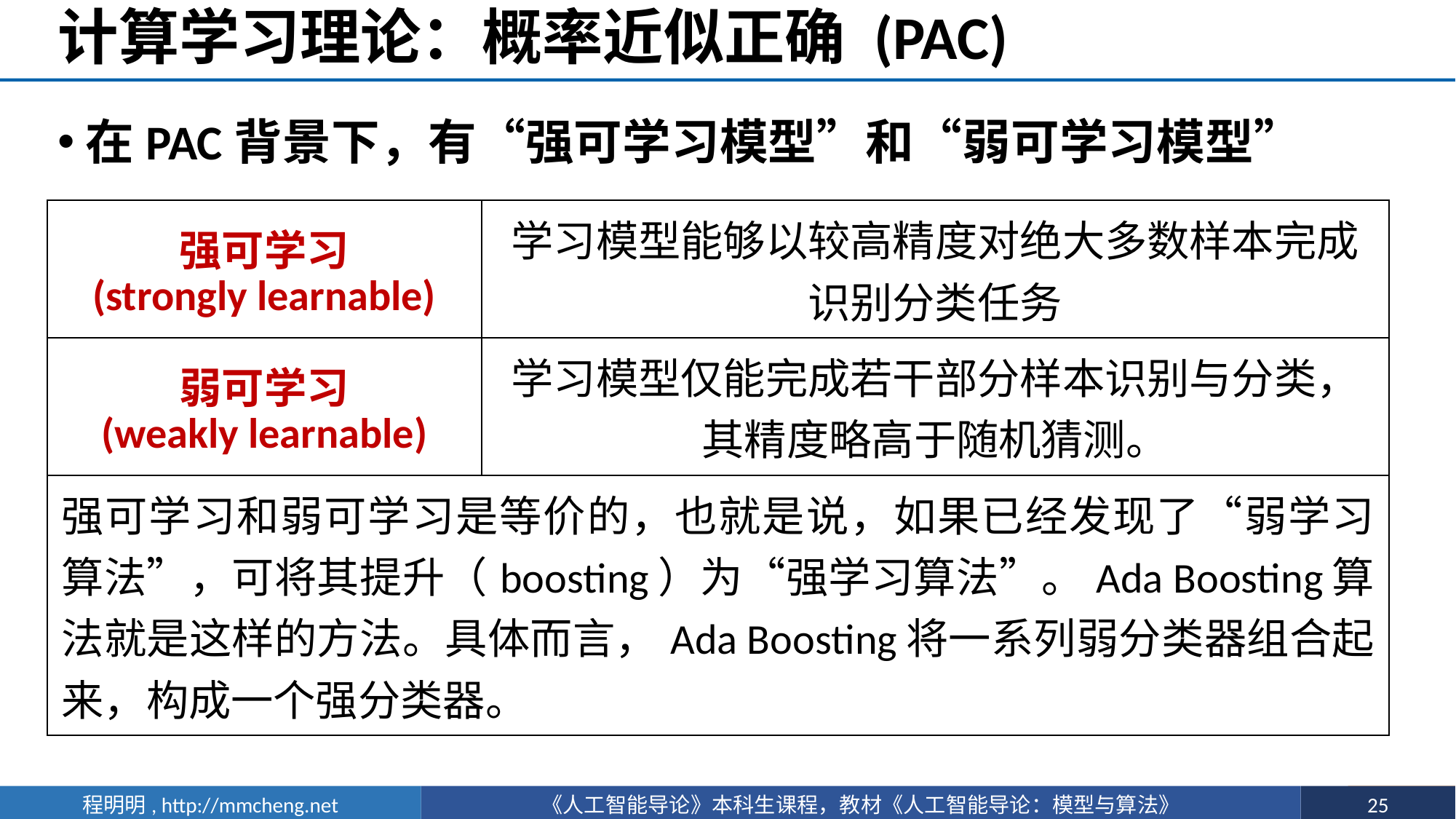

# 计算学习理论：概率近似正确 (PAC)
在PAC背景下，有“强可学习模型”和“弱可学习模型”

| 强可学习 (strongly learnable) | 学习模型能够以较高精度对绝大多数样本完成识别分类任务 |
| --- | --- |
| 弱可学习 (weakly learnable) | 学习模型仅能完成若干部分样本识别与分类，其精度略高于随机猜测。 |
| 强可学习和弱可学习是等价的，也就是说，如果已经发现了“弱学习算法”，可将其提升（boosting）为“强学习算法”。Ada Boosting算法就是这样的方法。具体而言，Ada Boosting将一系列弱分类器组合起来，构成一个强分类器。 |  |